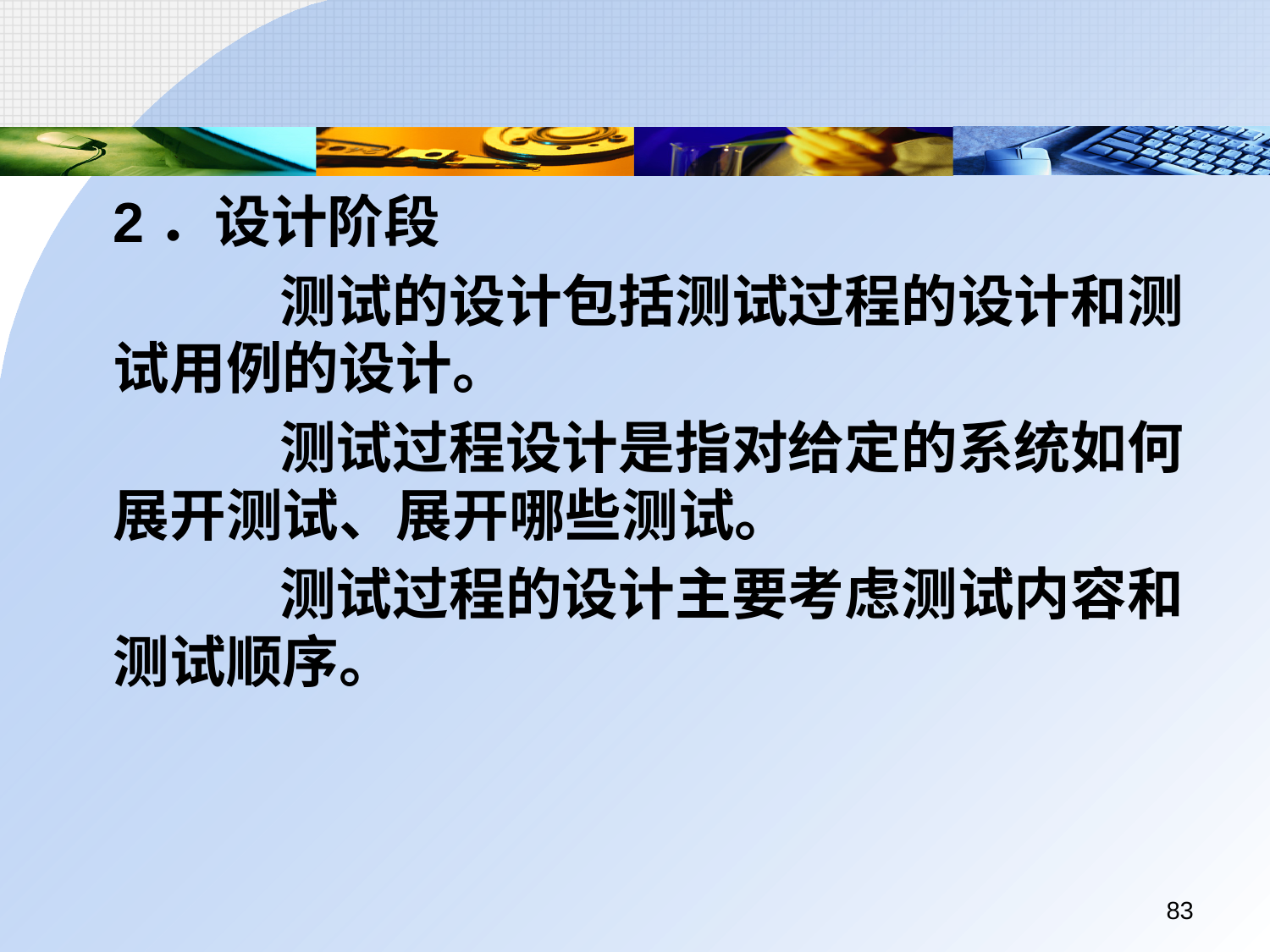

2．设计阶段
		  测试的设计包括测试过程的设计和测试用例的设计。
		  测试过程设计是指对给定的系统如何展开测试、展开哪些测试。
		  测试过程的设计主要考虑测试内容和测试顺序。
83